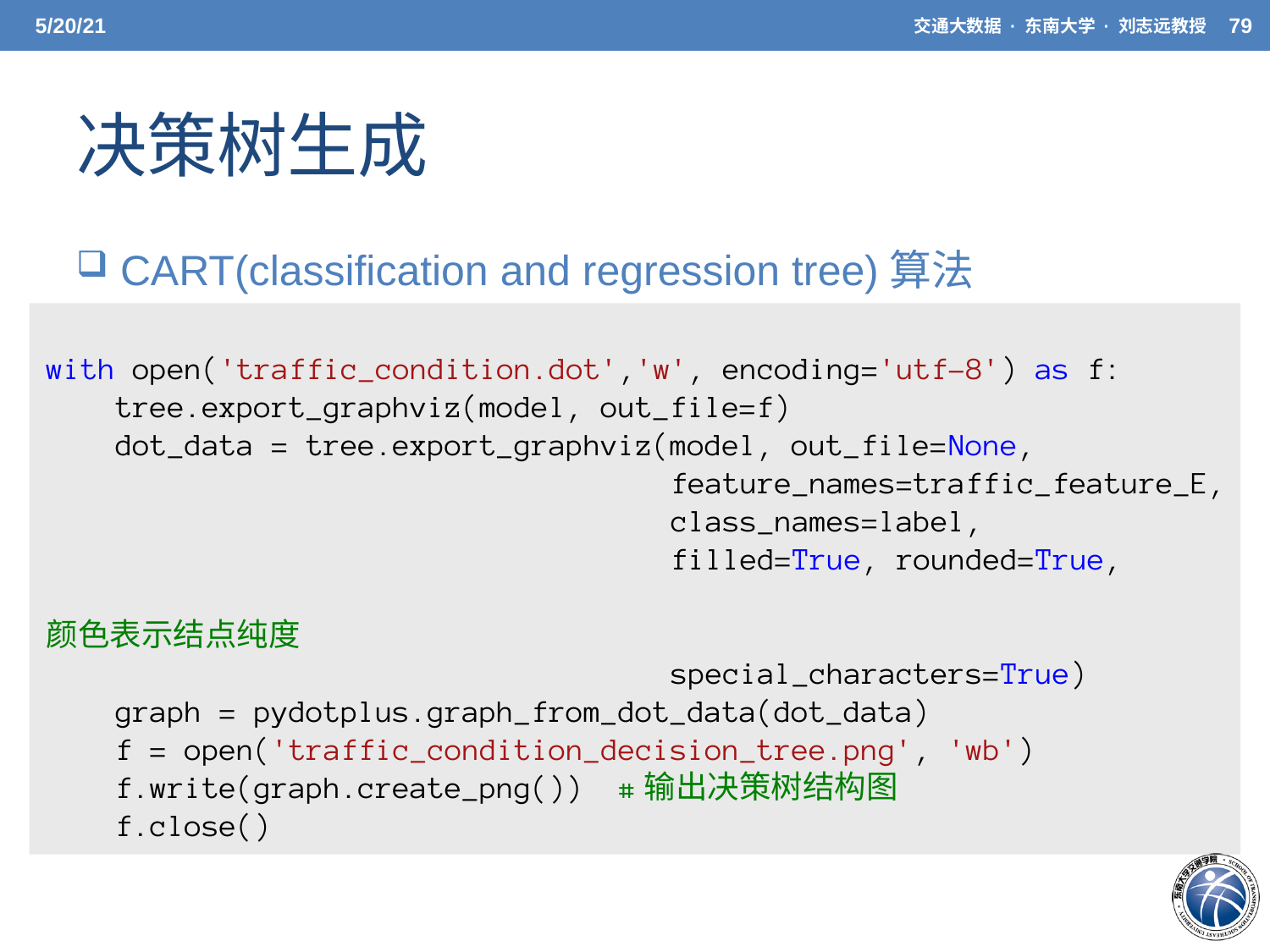

5/20/21
交通大数据 · 东南大学 · 刘志远教授
79
# 决策树生成
 CART(classification and regression tree)算法

with open('traffic_condition.dot','w', encoding='utf-8') as f:
    tree.export_graphviz(model, out_file=f)
    dot_data = tree.export_graphviz(model, out_file=None,
                                    feature_names=traffic_feature_E,
                                    class_names=label,
                                    filled=True, rounded=True,
										#颜色表示结点纯度
                                    special_characters=True)
    graph = pydotplus.graph_from_dot_data(dot_data)
    f = open('traffic_condition_decision_tree.png', 'wb')
    f.write(graph.create_png())  #输出决策树结构图
    f.close()